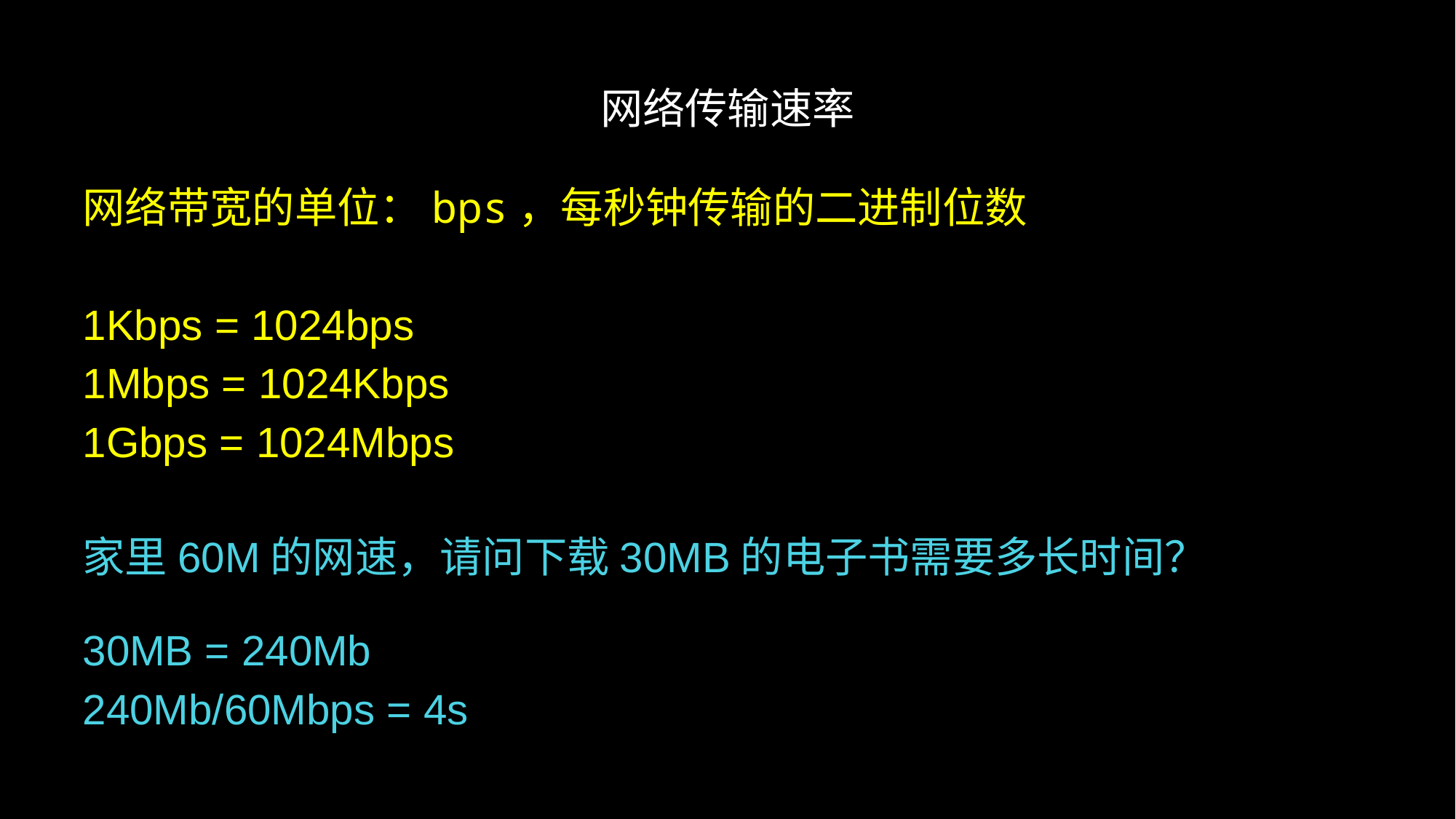

# 网络传输速率
网络带宽的单位：bps，每秒钟传输的二进制位数

1Kbps = 1024bps
1Mbps = 1024Kbps
1Gbps = 1024Mbps

家里60M的网速，请问下载30MB的电子书需要多长时间？
30MB = 240Mb
240Mb/60Mbps = 4s